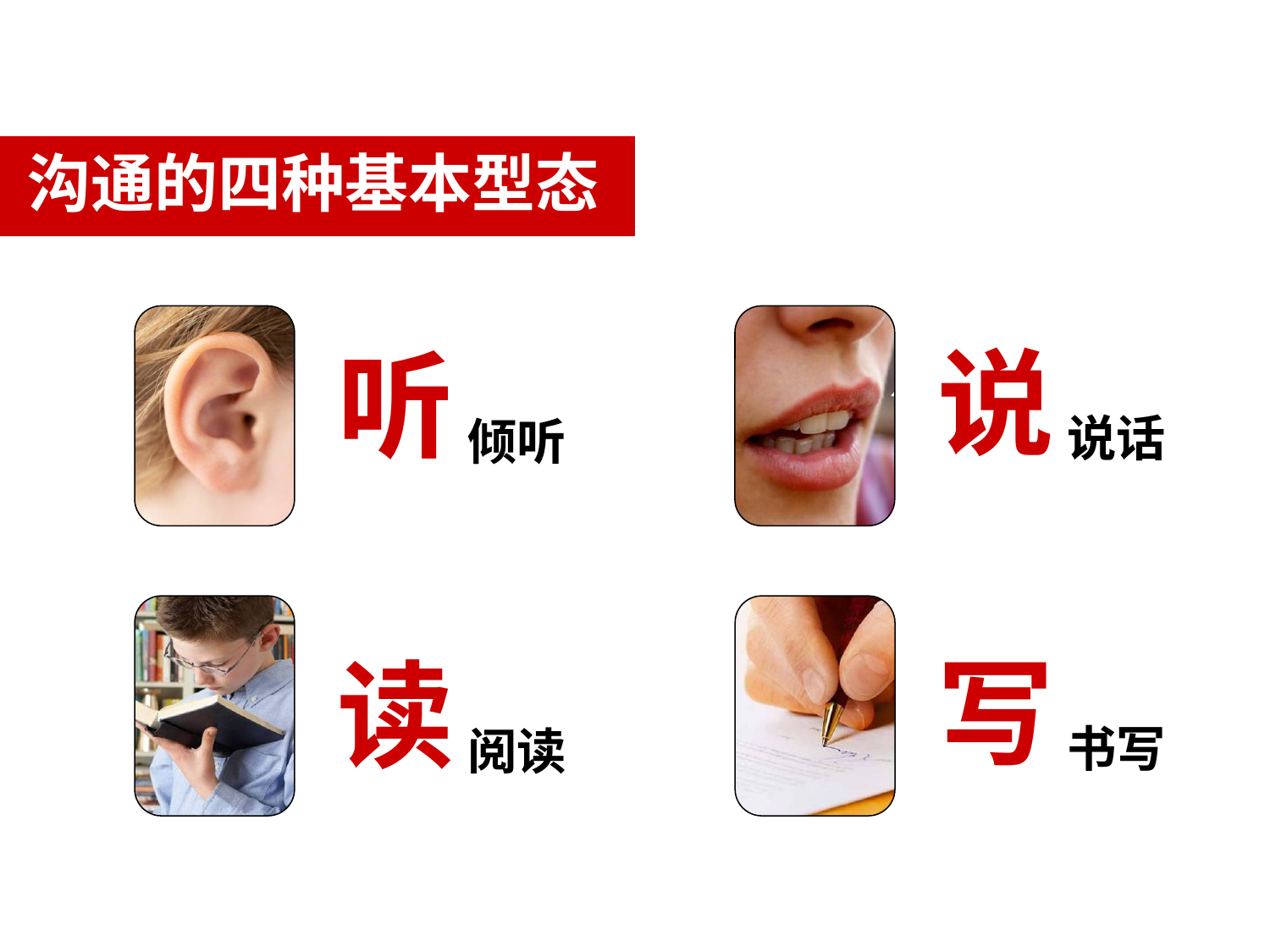

沟通的四种基本型态

说
说话
听
倾听

写
书写
读
阅读